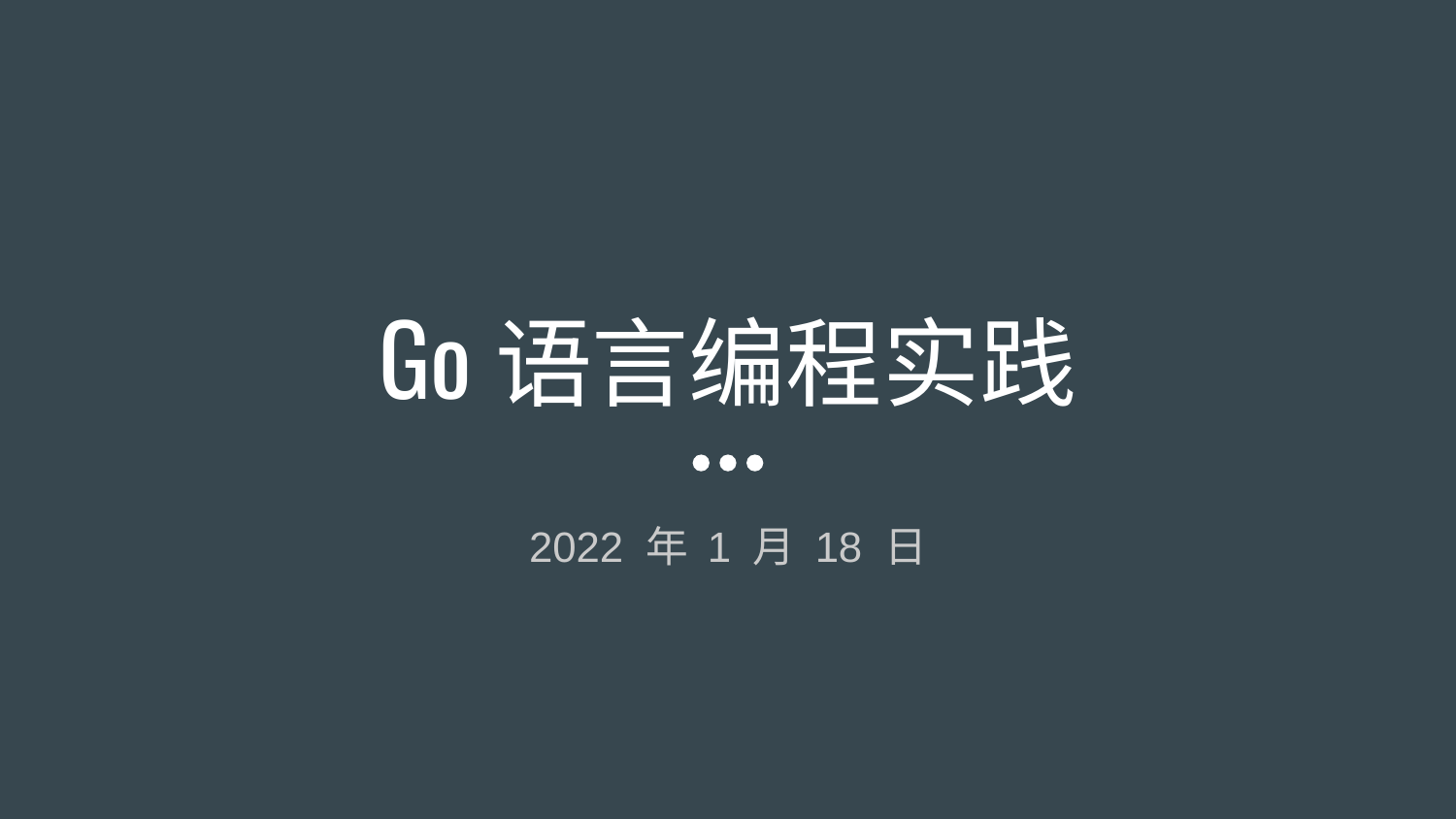

# Go语言编程实践
2022 年 1 月 18 日